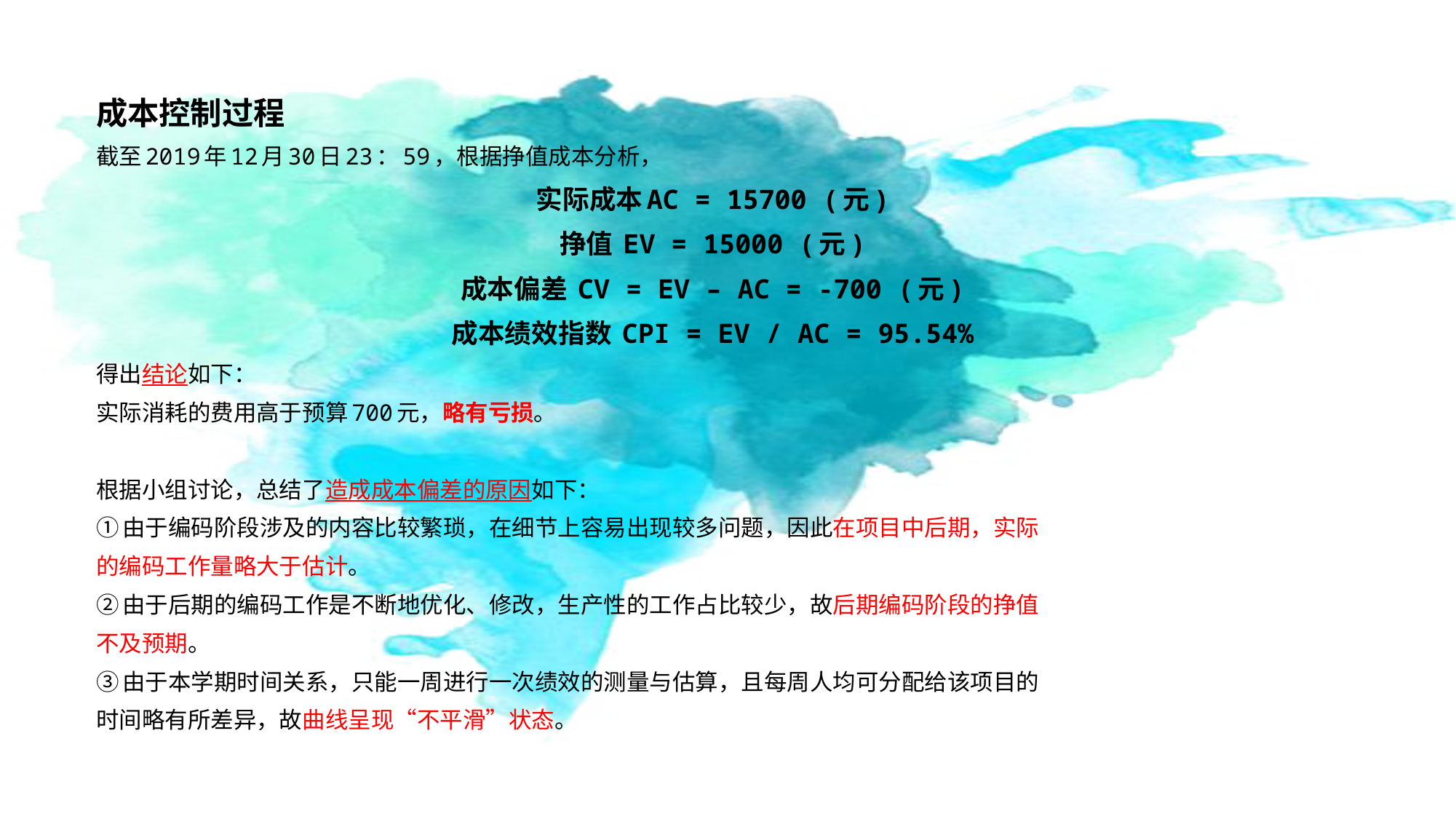

成本控制过程
截至2019年12月30日23：59，根据挣值成本分析，
实际成本AC = 15700 (元)
挣值 EV = 15000 (元)
成本偏差 CV = EV – AC = -700 (元)
成本绩效指数 CPI = EV / AC = 95.54%
得出结论如下：
实际消耗的费用高于预算700元，略有亏损。

根据小组讨论，总结了造成成本偏差的原因如下：
①由于编码阶段涉及的内容比较繁琐，在细节上容易出现较多问题，因此在项目中后期，实际
的编码工作量略大于估计。
②由于后期的编码工作是不断地优化、修改，生产性的工作占比较少，故后期编码阶段的挣值
不及预期。
③由于本学期时间关系，只能一周进行一次绩效的测量与估算，且每周人均可分配给该项目的
时间略有所差异，故曲线呈现“不平滑”状态。